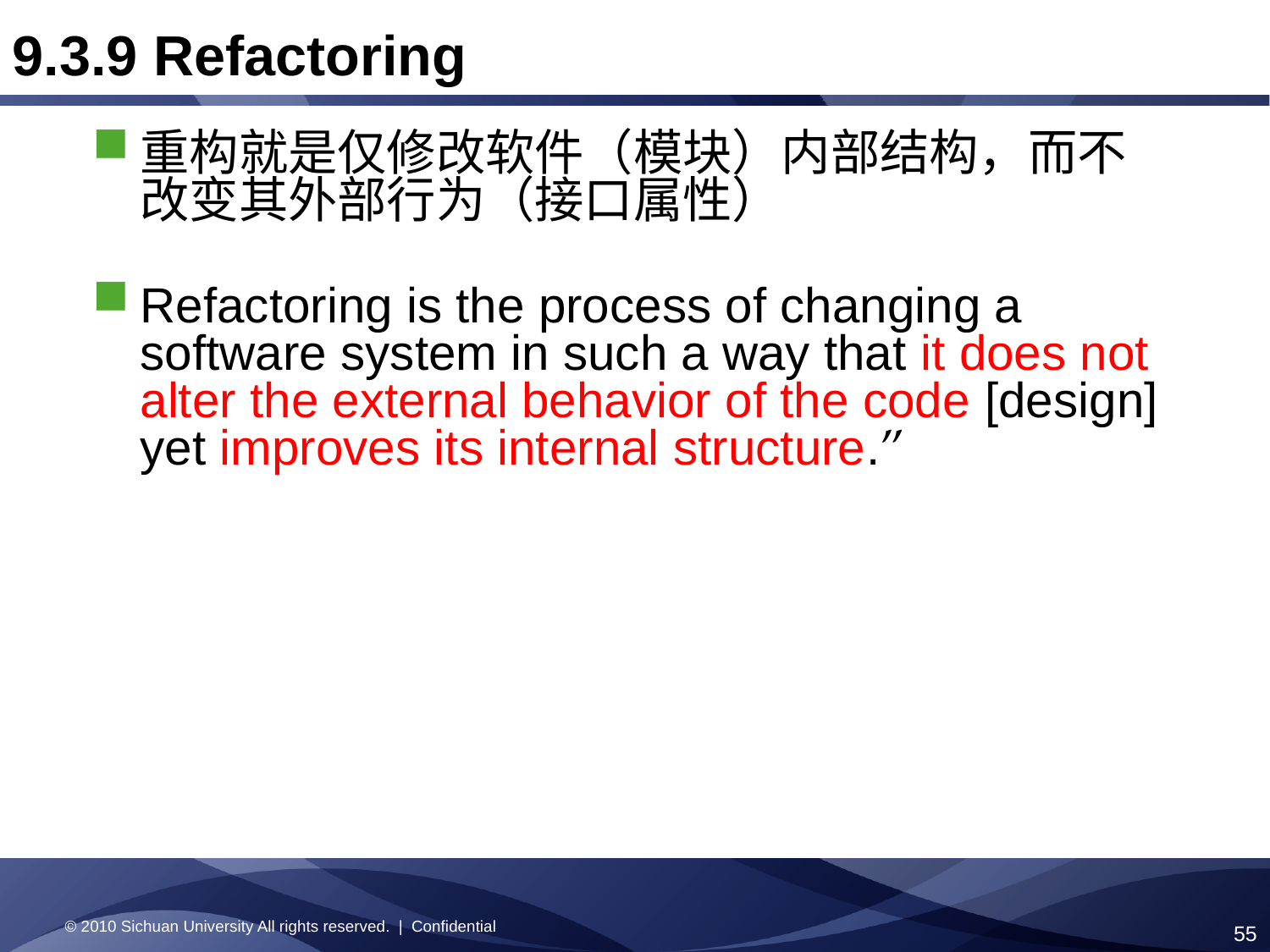

9.3.9 Refactoring
重构就是仅修改软件（模块）内部结构，而不改变其外部行为（接口属性）

Refactoring is the process of changing a software system in such a way that it does not alter the external behavior of the code [design] yet improves its internal structure.”
© 2010 Sichuan University All rights reserved.  |  Confidential
55